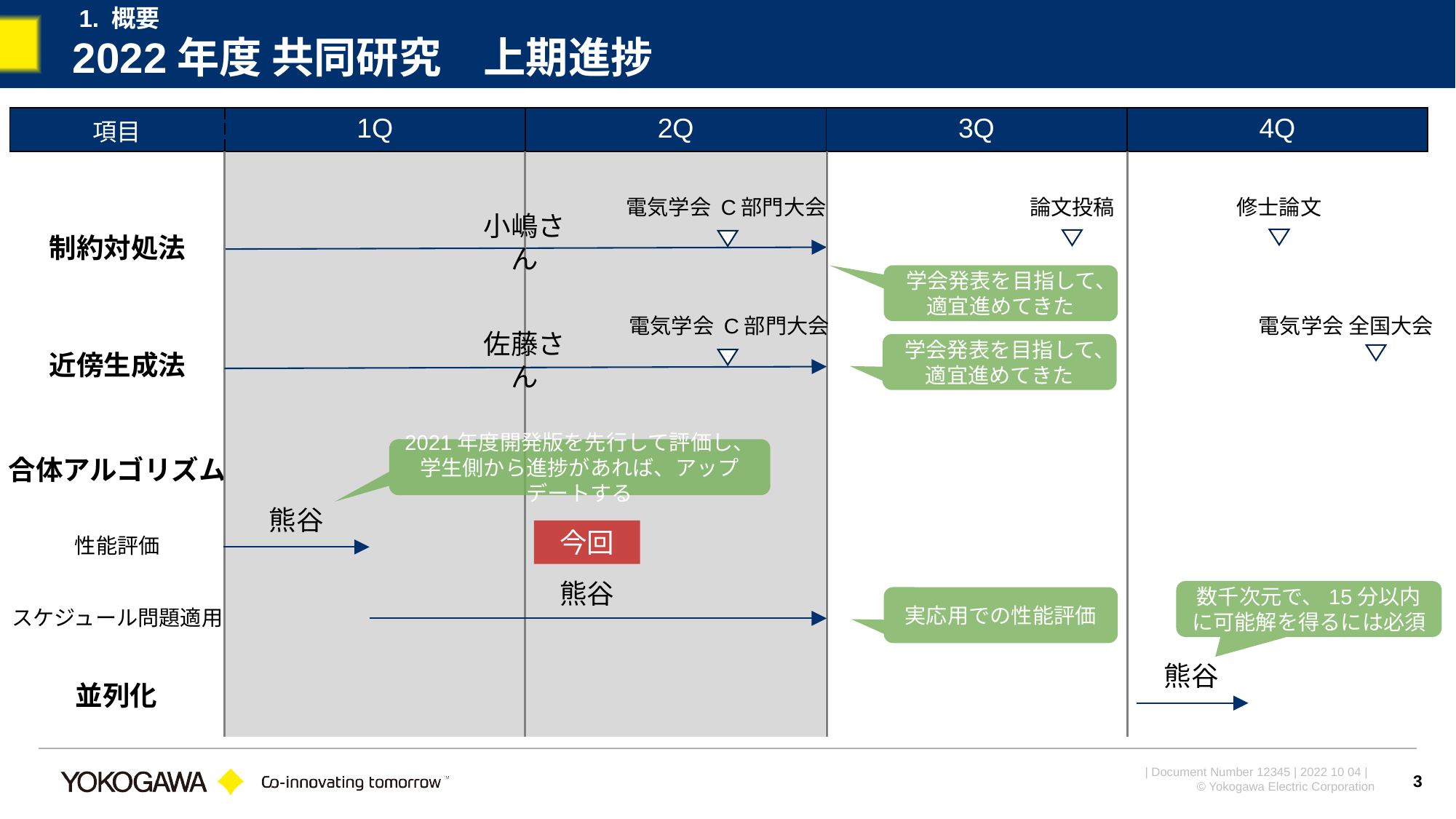

1. 概要
# 2022年度 共同研究　上期進捗
| 項目 | 1Q | 2Q | 3Q | 4Q |
| --- | --- | --- | --- | --- |

修士論文
電気学会 C部門大会
論文投稿
小嶋さん
制約対処法

学会発表を目指して、
適宜進めてきた
電気学会 C部門大会
電気学会 全国大会
佐藤さん
学会発表を目指して、
適宜進めてきた
近傍生成法

2021年度開発版を先行して評価し、
学生側から進捗があれば、アップデートする
合体アルゴリズム
熊谷
今回
性能評価
熊谷
数千次元で、15分以内に可能解を得るには必須
実応用での性能評価
スケジュール問題適用
熊谷
並列化
3